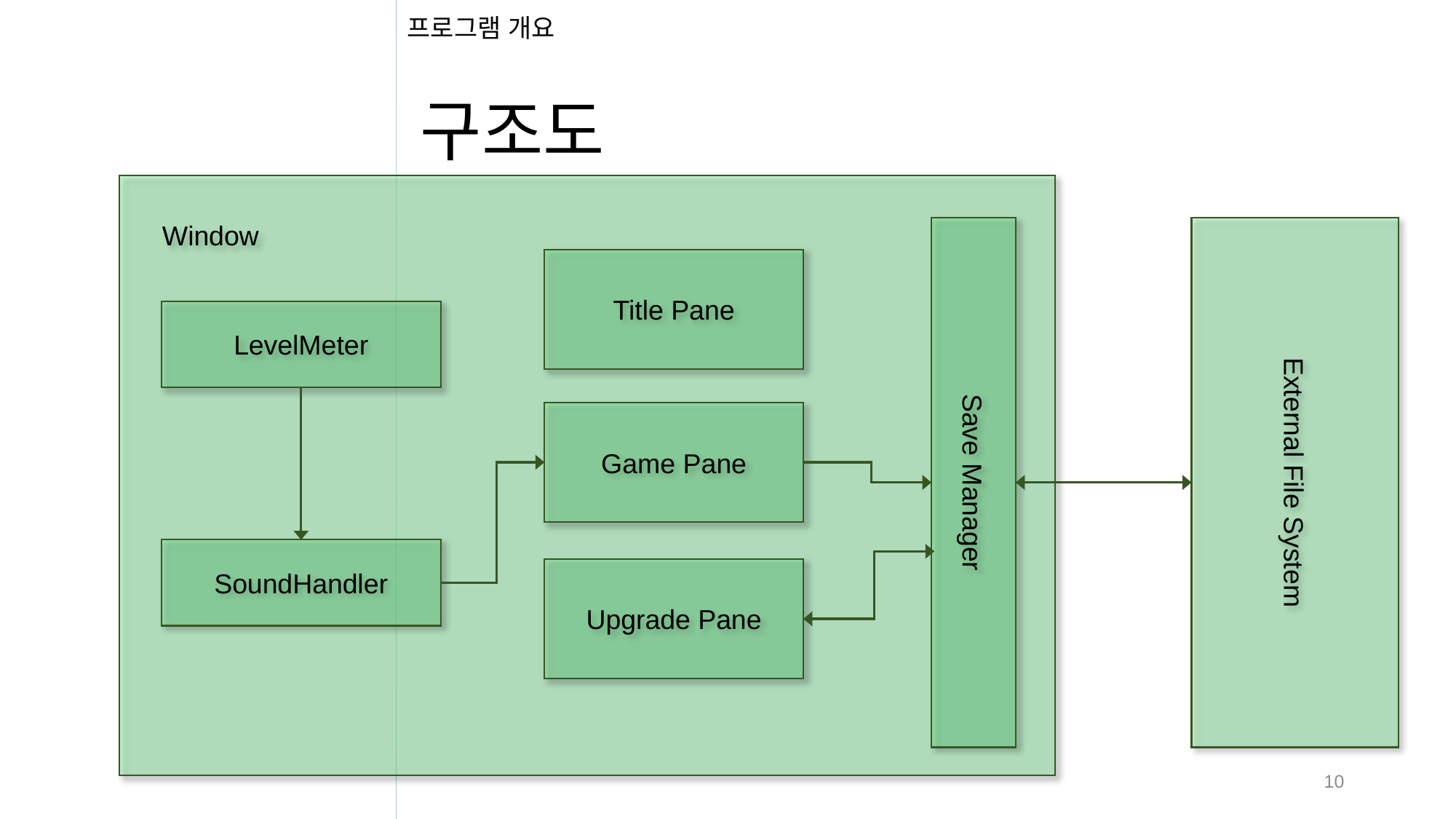

# 프로그램 개요
구조도
Window
Save Manager
External File System
Title Pane
LevelMeter
Game Pane
SoundHandler
Upgrade Pane
10